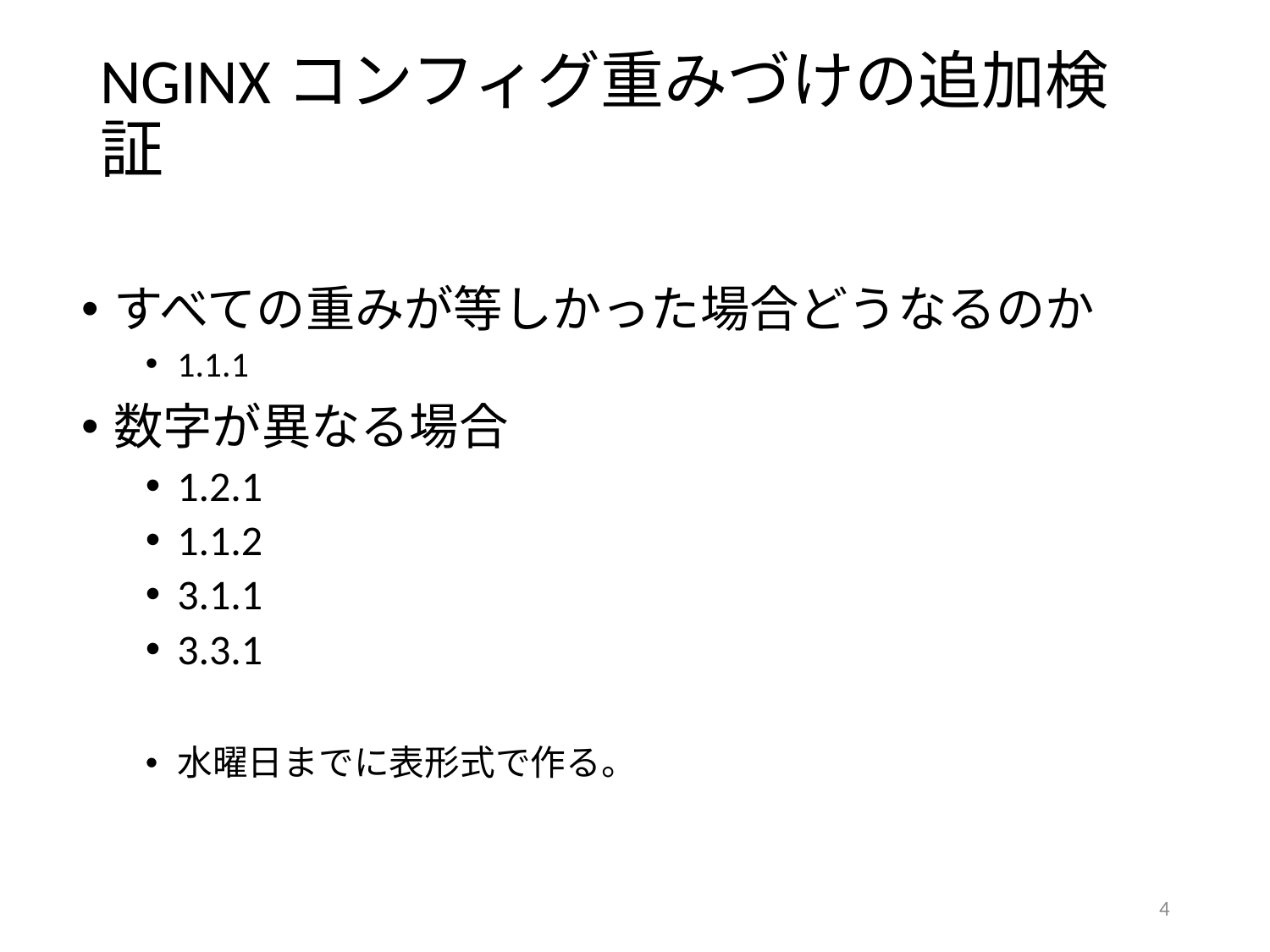

# NGINXコンフィグ重みづけの追加検証

すべての重みが等しかった場合どうなるのか
1.1.1
数字が異なる場合
1.2.1
1.1.2
3.1.1
3.3.1

水曜日までに表形式で作る。
4